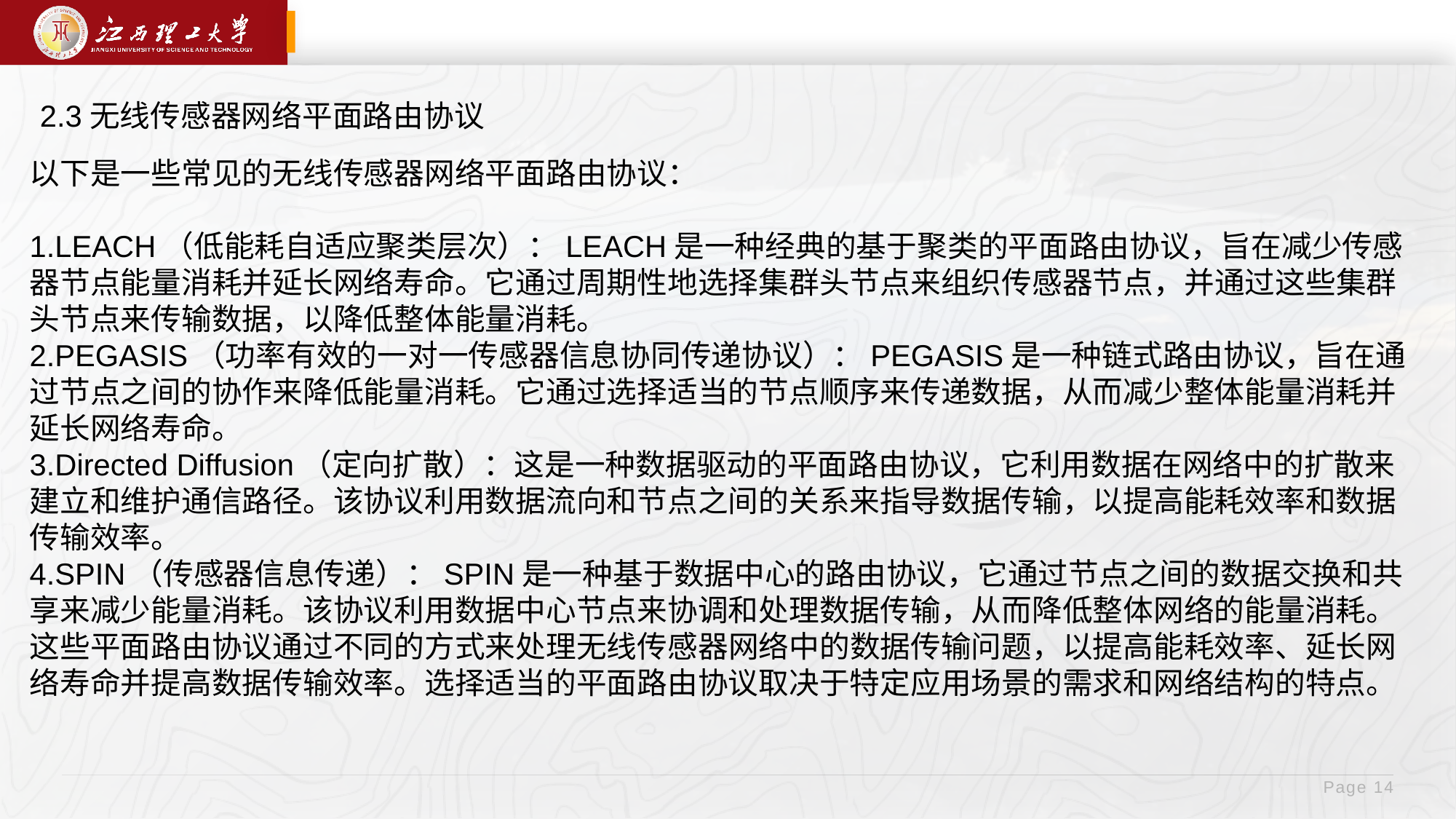

2.3无线传感器网络平面路由协议
以下是一些常见的无线传感器网络平面路由协议：

1.LEACH（低能耗自适应聚类层次）：LEACH是一种经典的基于聚类的平面路由协议，旨在减少传感器节点能量消耗并延长网络寿命。它通过周期性地选择集群头节点来组织传感器节点，并通过这些集群头节点来传输数据，以降低整体能量消耗。
2.PEGASIS（功率有效的一对一传感器信息协同传递协议）：PEGASIS是一种链式路由协议，旨在通过节点之间的协作来降低能量消耗。它通过选择适当的节点顺序来传递数据，从而减少整体能量消耗并延长网络寿命。
3.Directed Diffusion（定向扩散）：这是一种数据驱动的平面路由协议，它利用数据在网络中的扩散来建立和维护通信路径。该协议利用数据流向和节点之间的关系来指导数据传输，以提高能耗效率和数据传输效率。
4.SPIN（传感器信息传递）：SPIN是一种基于数据中心的路由协议，它通过节点之间的数据交换和共享来减少能量消耗。该协议利用数据中心节点来协调和处理数据传输，从而降低整体网络的能量消耗。
这些平面路由协议通过不同的方式来处理无线传感器网络中的数据传输问题，以提高能耗效率、延长网络寿命并提高数据传输效率。选择适当的平面路由协议取决于特定应用场景的需求和网络结构的特点。
  Page 14